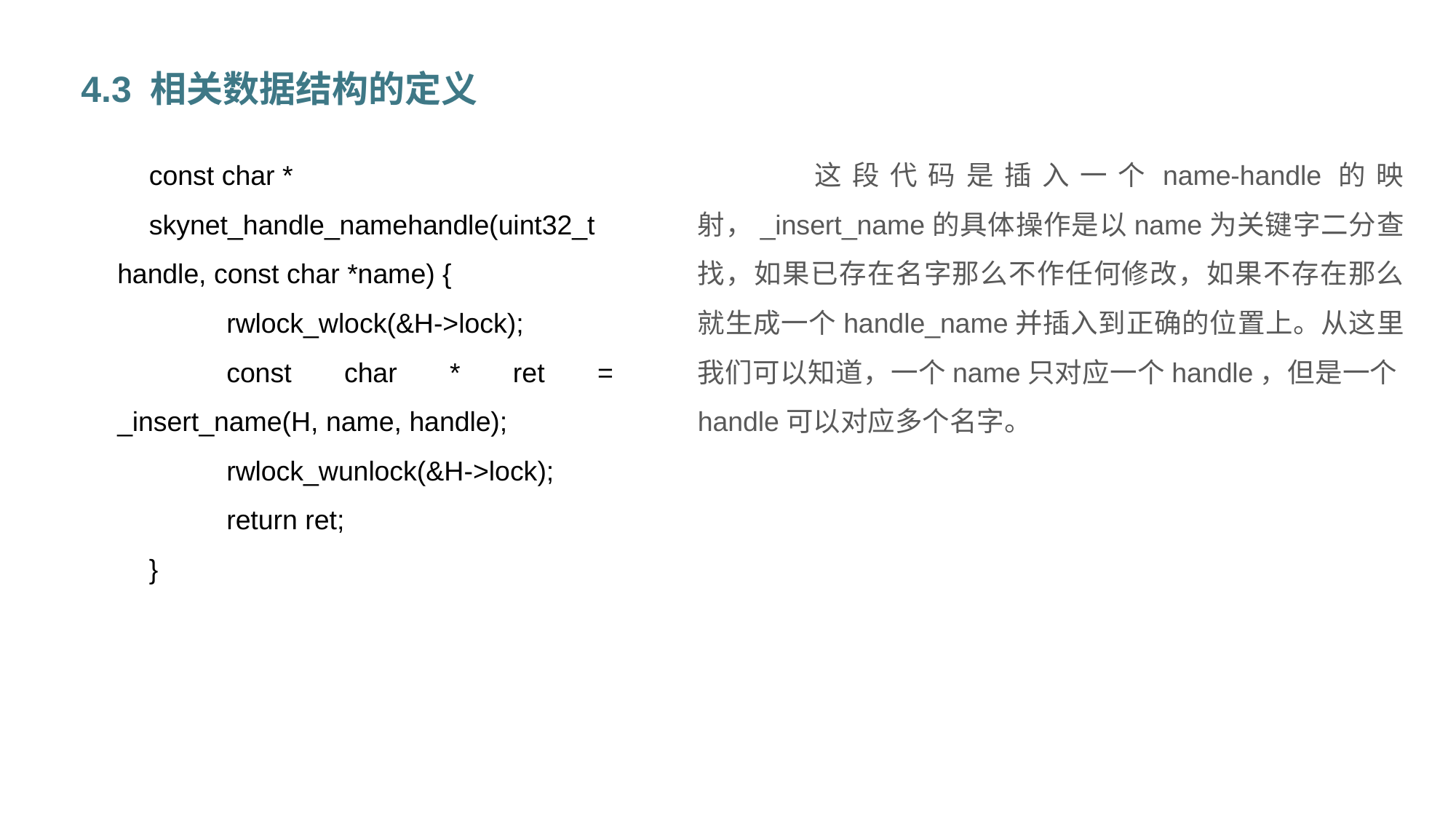

4.3 相关数据结构的定义
const char *
skynet_handle_namehandle(uint32_t handle, const char *name) {
	rwlock_wlock(&H->lock);
	const char * ret = _insert_name(H, name, handle);
	rwlock_wunlock(&H->lock);
	return ret;
}
    这段代码是插入一个name-handle的映射，_insert_name的具体操作是以name为关键字二分查找，如果已存在名字那么不作任何修改，如果不存在那么就生成一个handle_name并插入到正确的位置上。从这里我们可以知道，一个name只对应一个handle，但是一个handle可以对应多个名字。